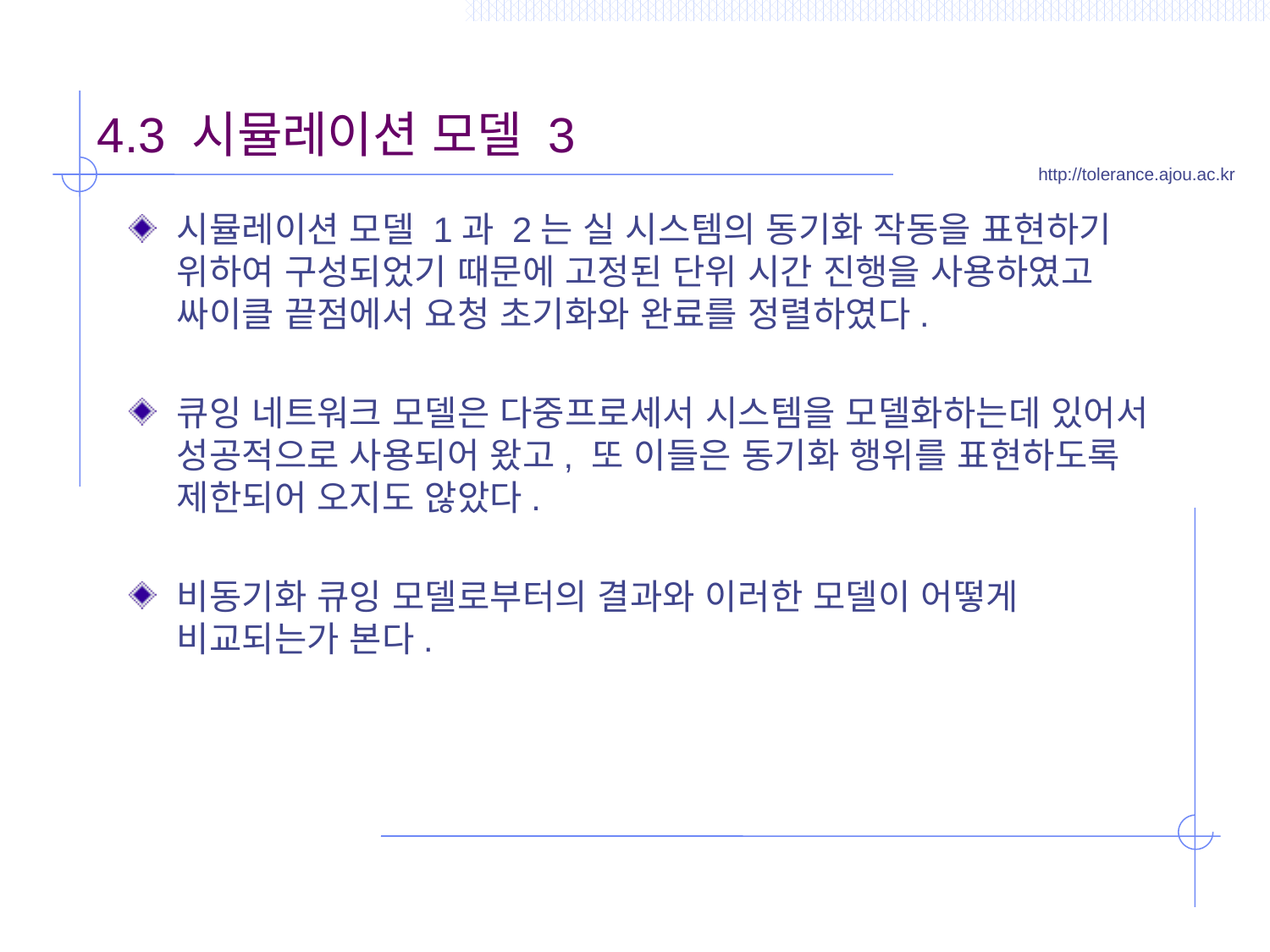

# 4.3 시뮬레이션 모델 3
시뮬레이션 모델 1과 2는 실 시스템의 동기화 작동을 표현하기 위하여 구성되었기 때문에 고정된 단위 시간 진행을 사용하였고 싸이클 끝점에서 요청 초기화와 완료를 정렬하였다.

큐잉 네트워크 모델은 다중프로세서 시스템을 모델화하는데 있어서 성공적으로 사용되어 왔고, 또 이들은 동기화 행위를 표현하도록 제한되어 오지도 않았다.

비동기화 큐잉 모델로부터의 결과와 이러한 모델이 어떻게 비교되는가 본다.